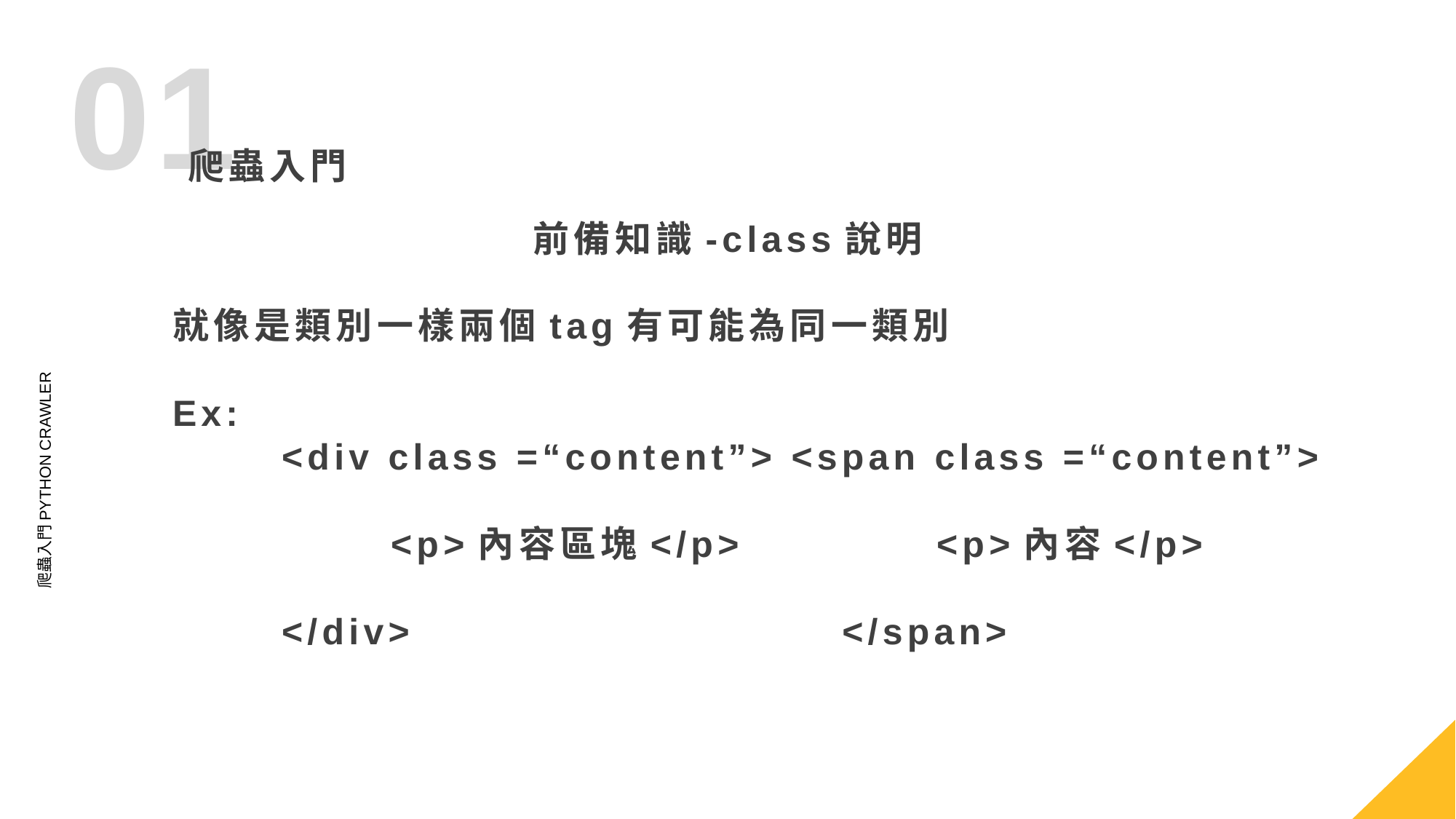

前備知識-class說明
就像是類別一樣兩個tag有可能為同一類別

Ex:
	<div class =“content”> <span class =“content”>

		<p>內容區塊</p>		<p>內容</p>

	</div>				 </span>